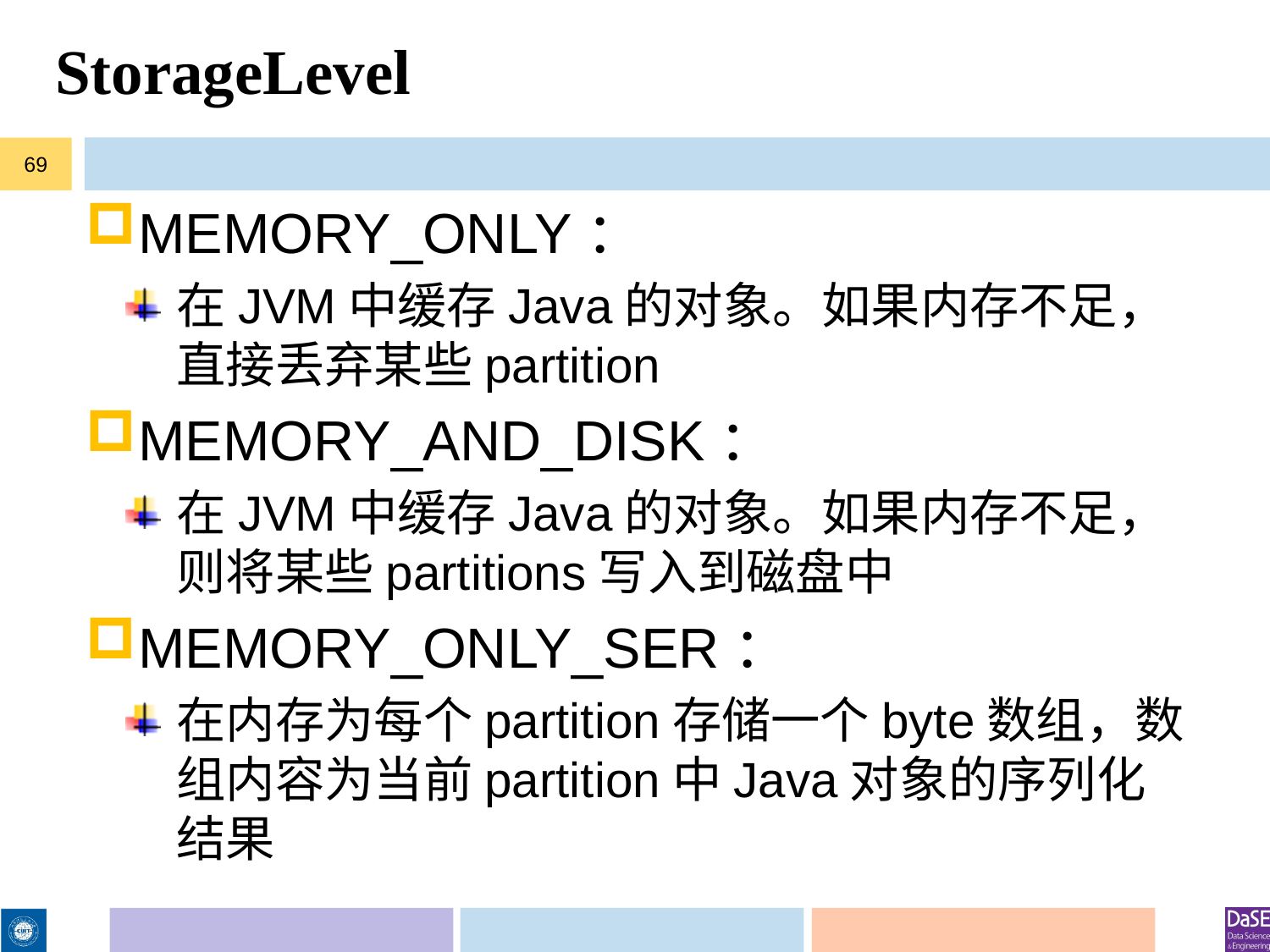

# StorageLevel
69
MEMORY_ONLY：
在JVM中缓存Java的对象。如果内存不足，直接丢弃某些partition
MEMORY_AND_DISK：
在JVM中缓存Java的对象。如果内存不足，则将某些partitions写入到磁盘中
MEMORY_ONLY_SER：
在内存为每个partition存储一个byte数组，数组内容为当前partition中Java对象的序列化结果